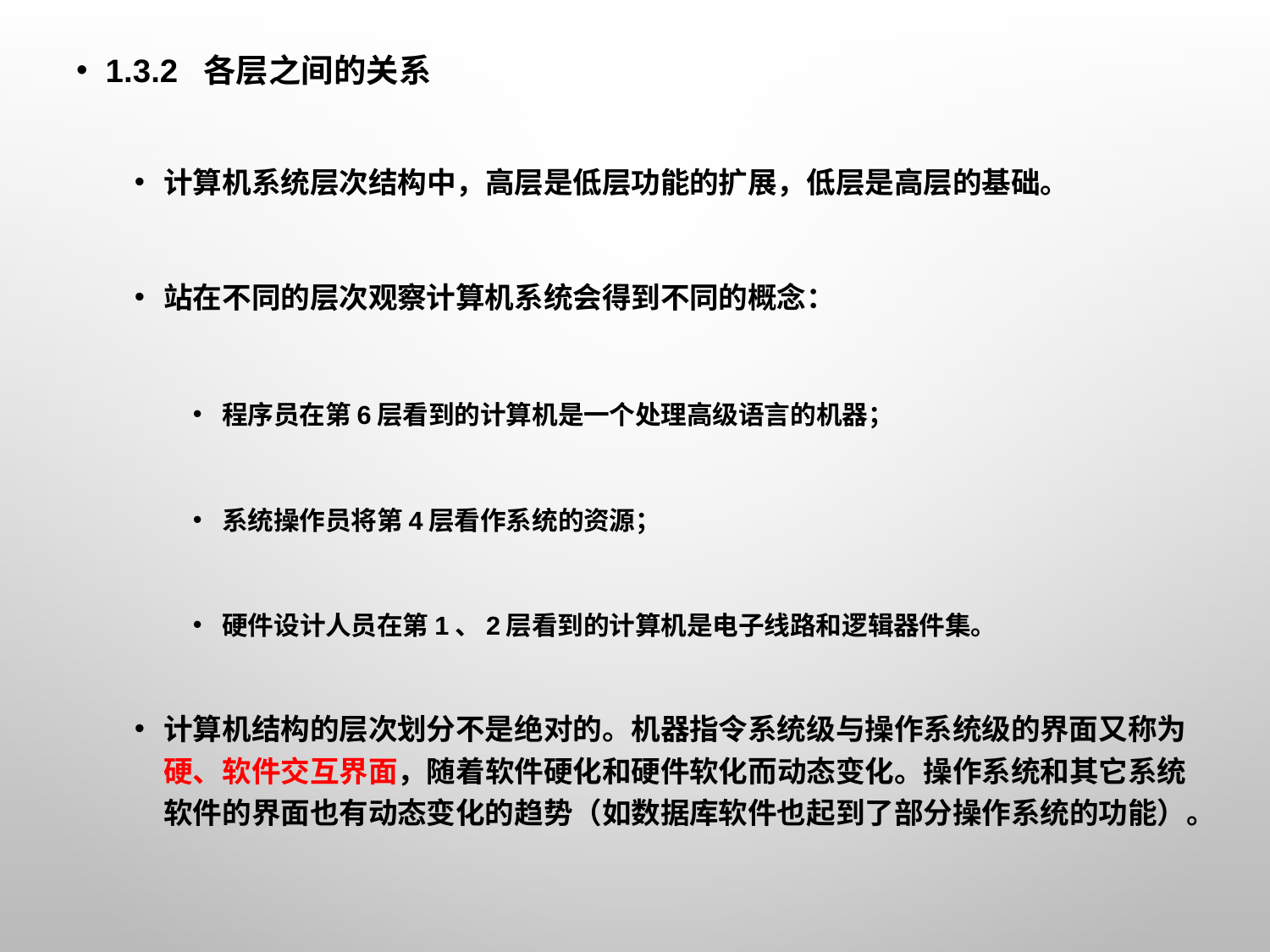

1.3.2  各层之间的关系

计算机系统层次结构中，高层是低层功能的扩展，低层是高层的基础。

站在不同的层次观察计算机系统会得到不同的概念：

程序员在第6层看到的计算机是一个处理高级语言的机器；

系统操作员将第4层看作系统的资源；

硬件设计人员在第1、2层看到的计算机是电子线路和逻辑器件集。

计算机结构的层次划分不是绝对的。机器指令系统级与操作系统级的界面又称为硬、软件交互界面，随着软件硬化和硬件软化而动态变化。操作系统和其它系统软件的界面也有动态变化的趋势（如数据库软件也起到了部分操作系统的功能）。